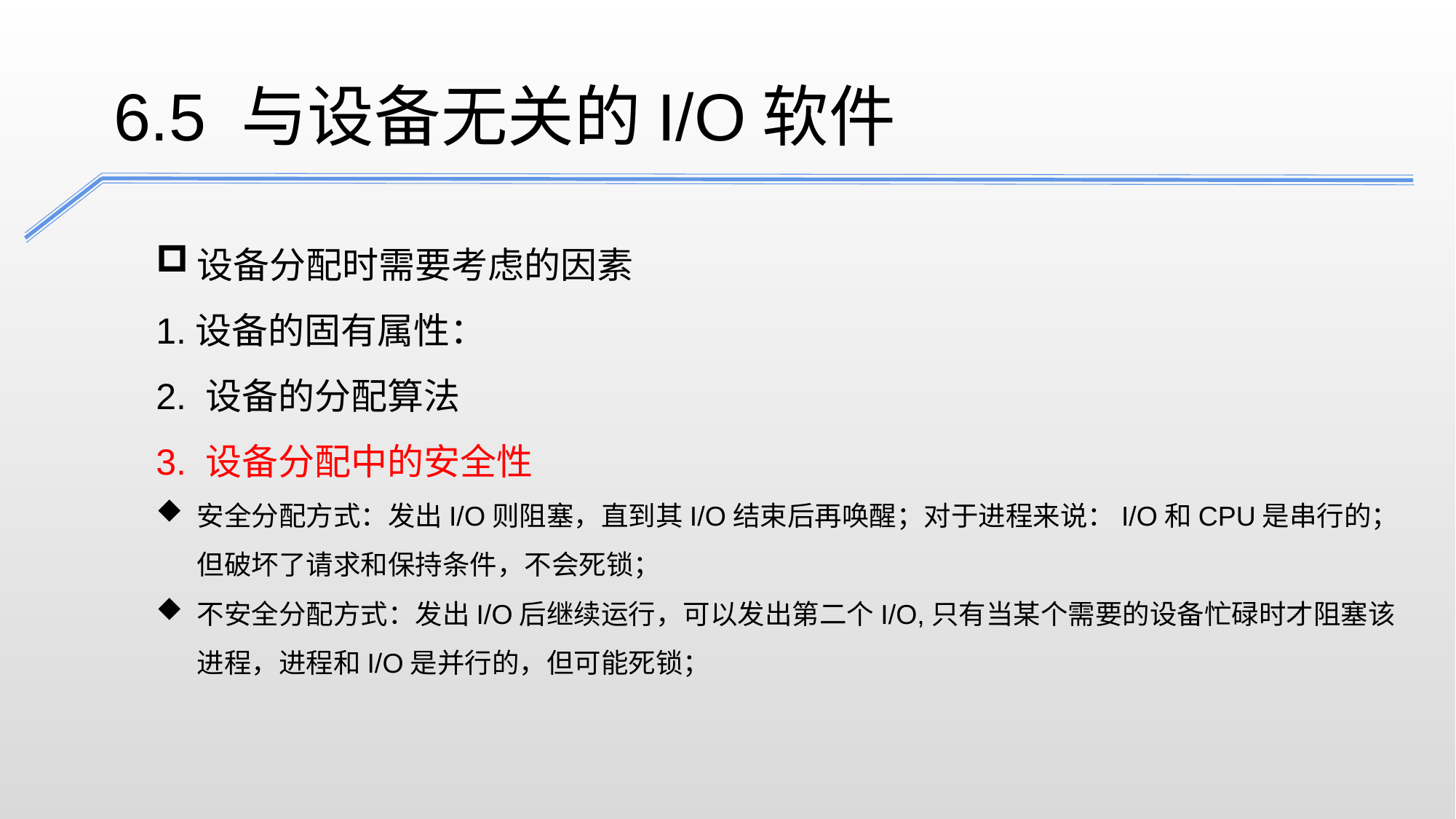

6.5 与设备无关的I/O软件
设备分配时需要考虑的因素
1.设备的固有属性：
2. 设备的分配算法
3. 设备分配中的安全性
安全分配方式：发出I/O则阻塞，直到其I/O结束后再唤醒；对于进程来说：I/O和CPU是串行的；但破坏了请求和保持条件，不会死锁；
不安全分配方式：发出I/O后继续运行，可以发出第二个I/O,只有当某个需要的设备忙碌时才阻塞该进程，进程和I/O是并行的，但可能死锁；